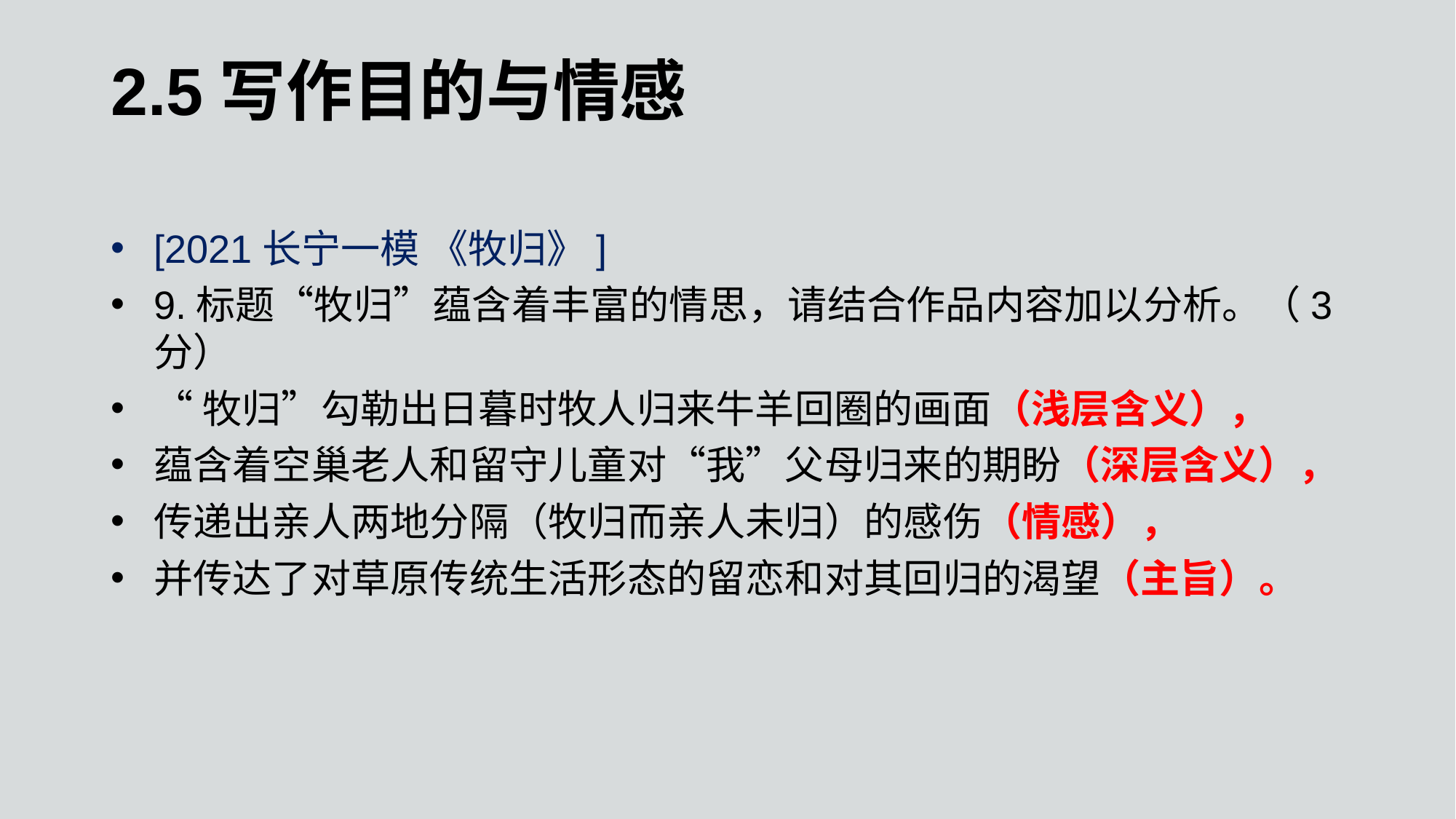

2.5写作目的与情感
[2021长宁一模 《牧归》]
9.标题“牧归”蕴含着丰富的情思，请结合作品内容加以分析。（3分）
“牧归”勾勒出日暮时牧人归来牛羊回圈的画面（浅层含义），
蕴含着空巢老人和留守儿童对“我”父母归来的期盼（深层含义），
传递出亲人两地分隔（牧归而亲人未归）的感伤（情感），
并传达了对草原传统生活形态的留恋和对其回归的渴望（主旨）。